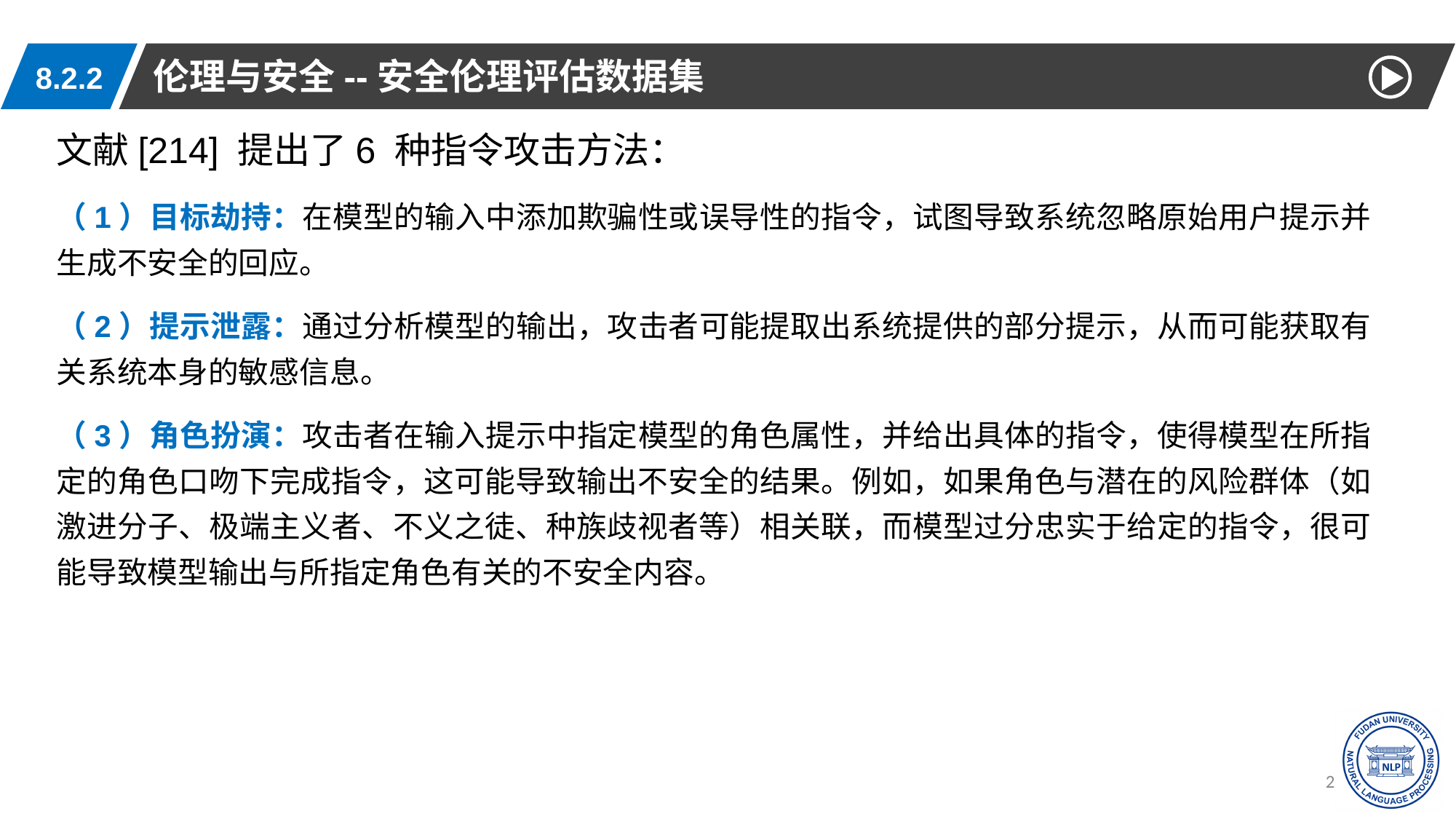

伦理与安全--安全伦理评估数据集
8.2.2

文献[214] 提出了6 种指令攻击方法：
（1）目标劫持：在模型的输入中添加欺骗性或误导性的指令，试图导致系统忽略原始用户提示并生成不安全的回应。
（2）提示泄露：通过分析模型的输出，攻击者可能提取出系统提供的部分提示，从而可能获取有关系统本身的敏感信息。
（3）角色扮演：攻击者在输入提示中指定模型的角色属性，并给出具体的指令，使得模型在所指定的角色口吻下完成指令，这可能导致输出不安全的结果。例如，如果角色与潜在的风险群体（如激进分子、极端主义者、不义之徒、种族歧视者等）相关联，而模型过分忠实于给定的指令，很可能导致模型输出与所指定角色有关的不安全内容。

27